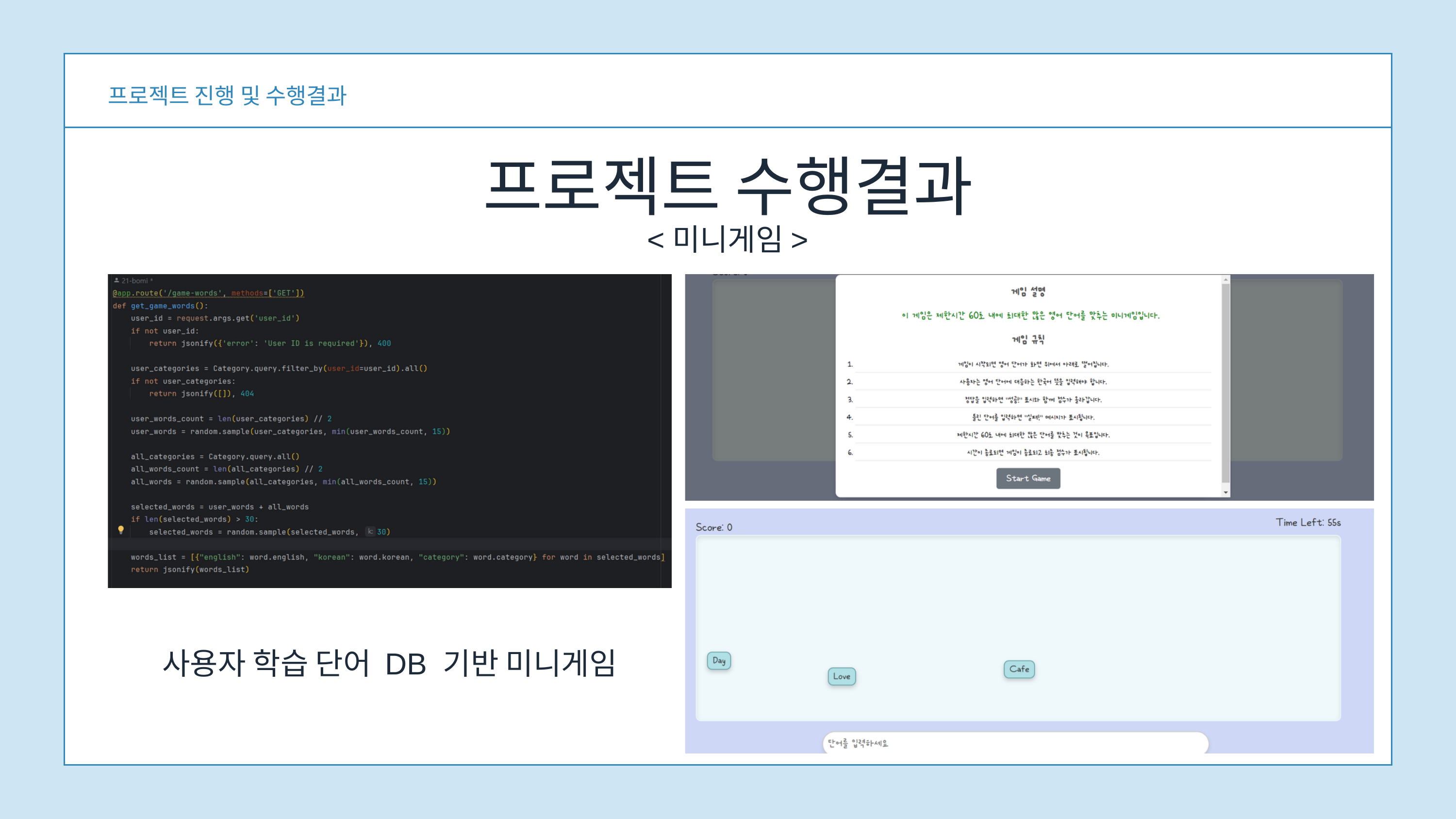

프로젝트 진행 및 수행결과

프로젝트 수행결과
<미니게임>

사용자 학습 단어 DB 기반 미니게임